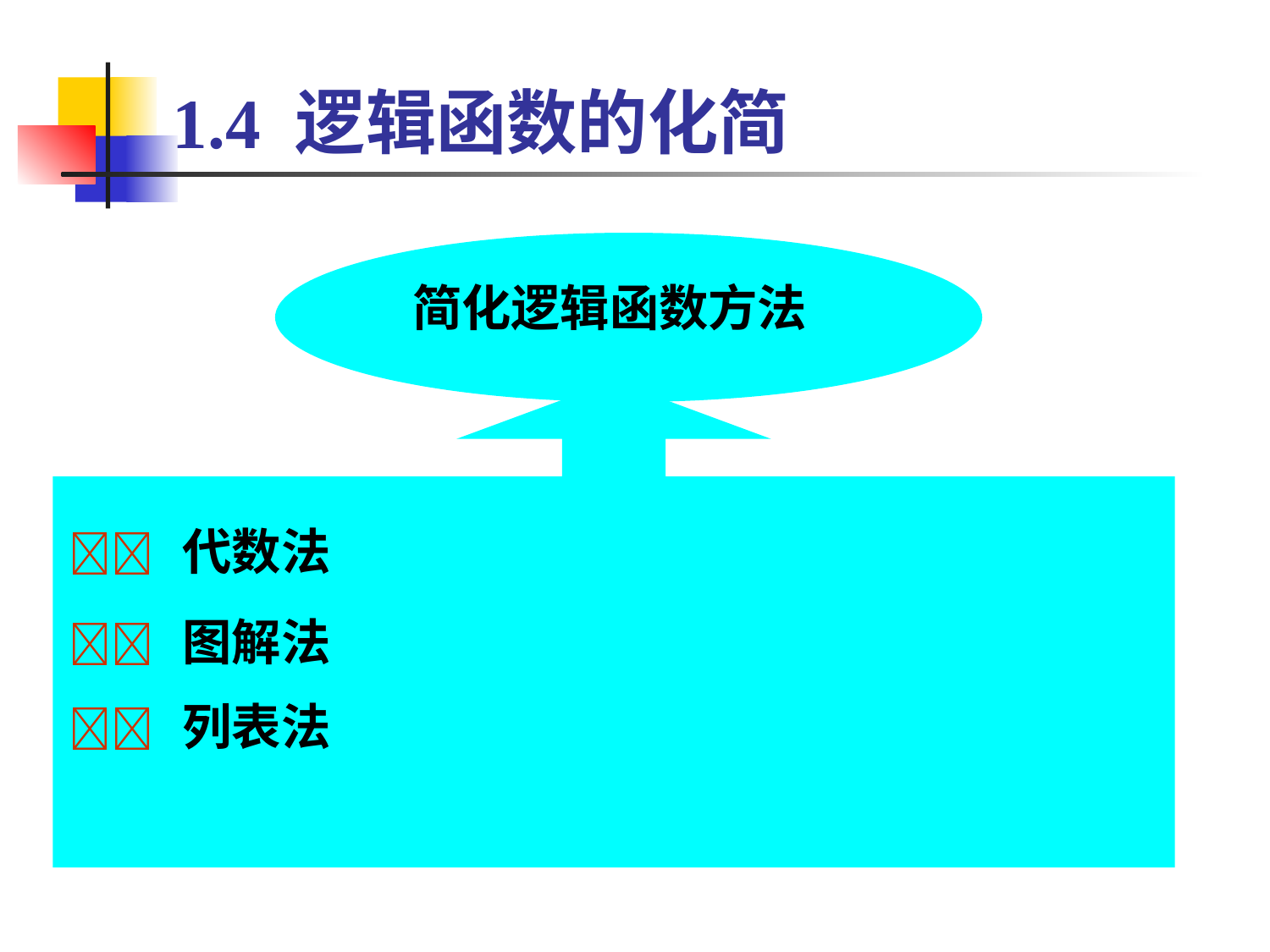

# 1.4 逻辑函数的化简

简化逻辑函数方法

 •  代数法
 •  图解法
 •  列表法